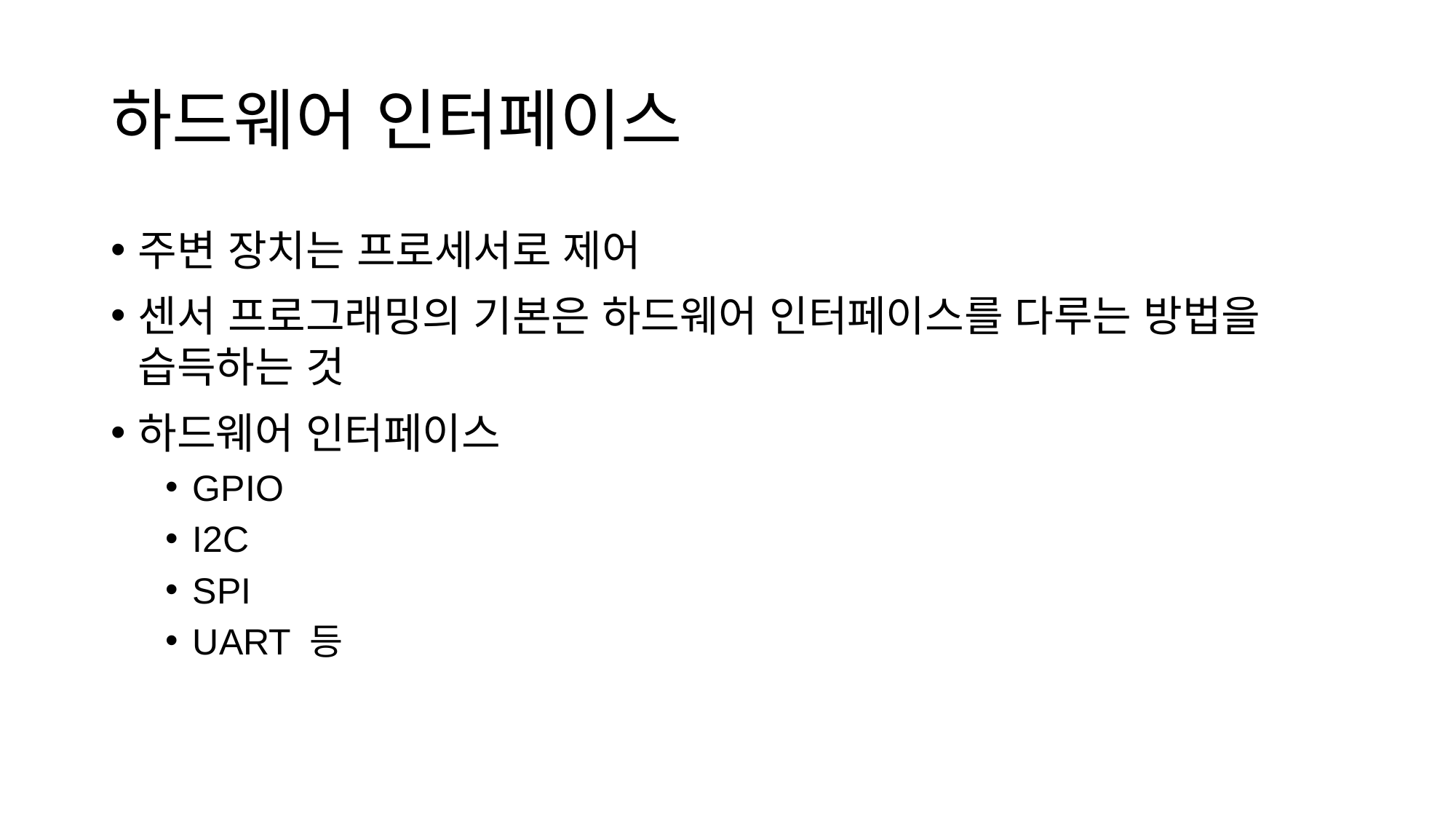

# 하드웨어 인터페이스
주변 장치는 프로세서로 제어
센서 프로그래밍의 기본은 하드웨어 인터페이스를 다루는 방법을 습득하는 것
하드웨어 인터페이스
GPIO
I2C
SPI
UART 등